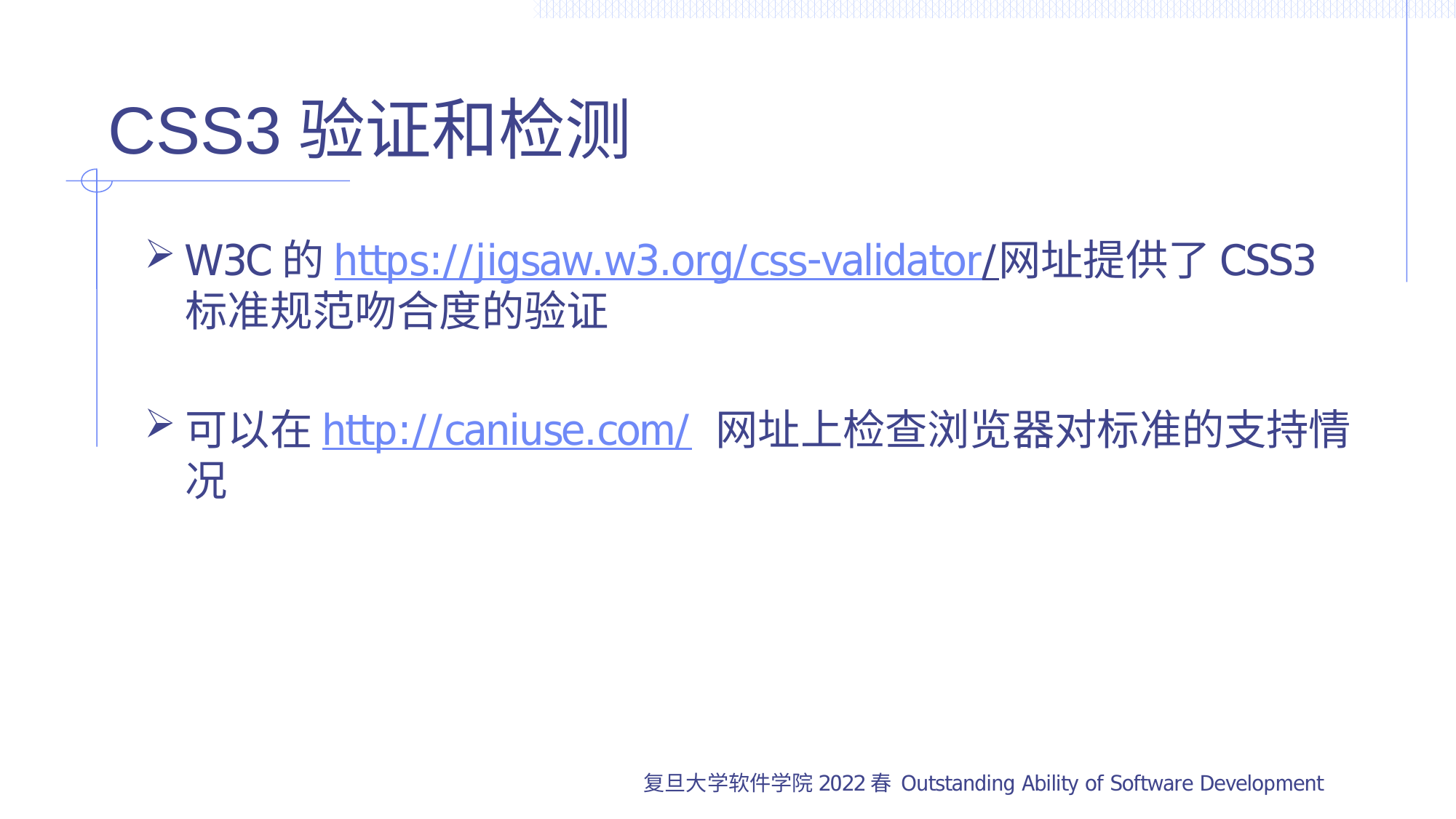

# CSS3验证和检测
W3C的https://jigsaw.w3.org/css-validator/网址提供了CSS3标准规范吻合度的验证

可以在http://caniuse.com/ 网址上检查浏览器对标准的支持情况